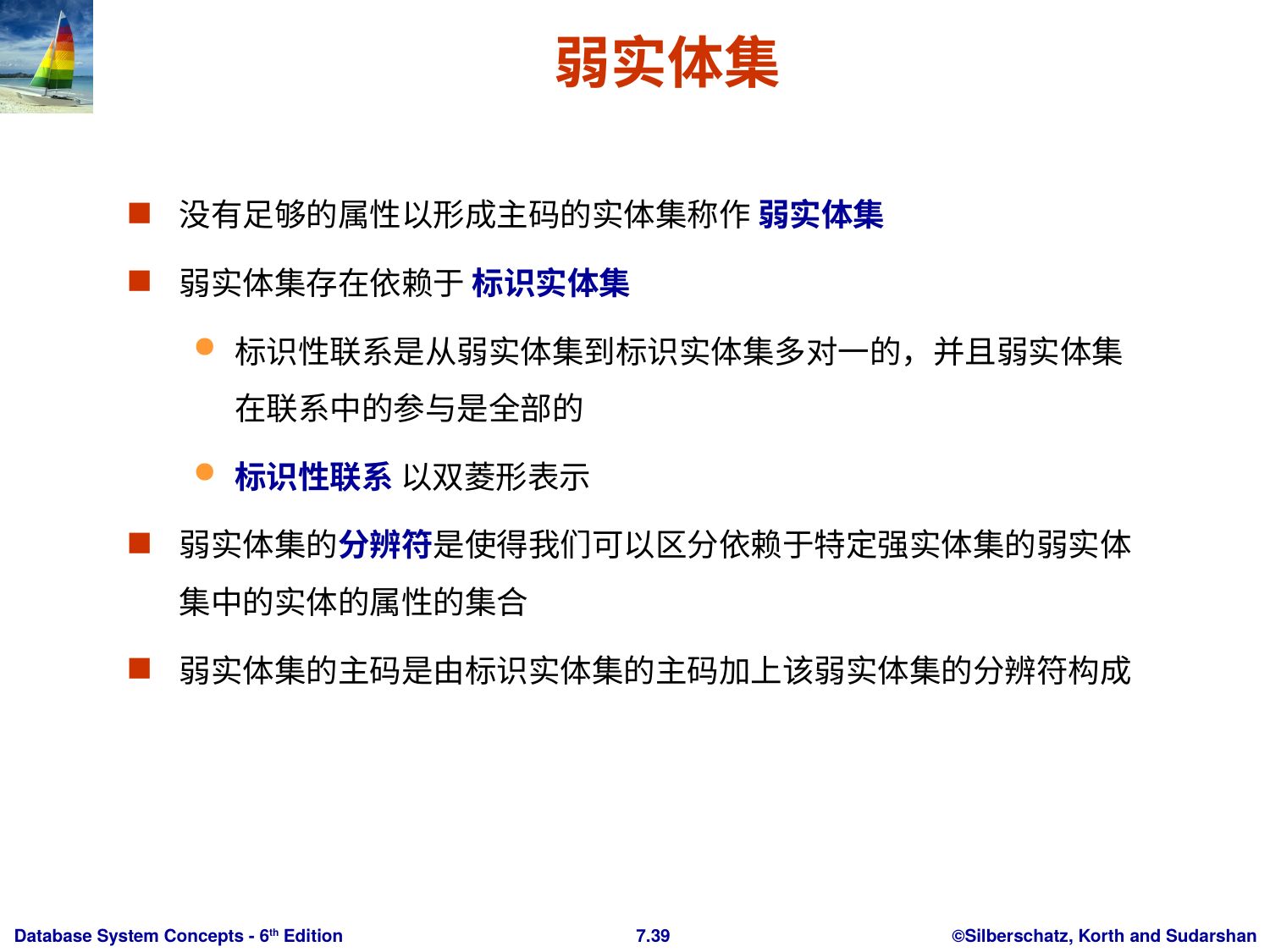

# 弱实体集
没有足够的属性以形成主码的实体集称作 弱实体集
弱实体集存在依赖于 标识实体集
标识性联系是从弱实体集到标识实体集多对一的，并且弱实体集在联系中的参与是全部的
标识性联系 以双菱形表示
弱实体集的分辨符是使得我们可以区分依赖于特定强实体集的弱实体集中的实体的属性的集合
弱实体集的主码是由标识实体集的主码加上该弱实体集的分辨符构成